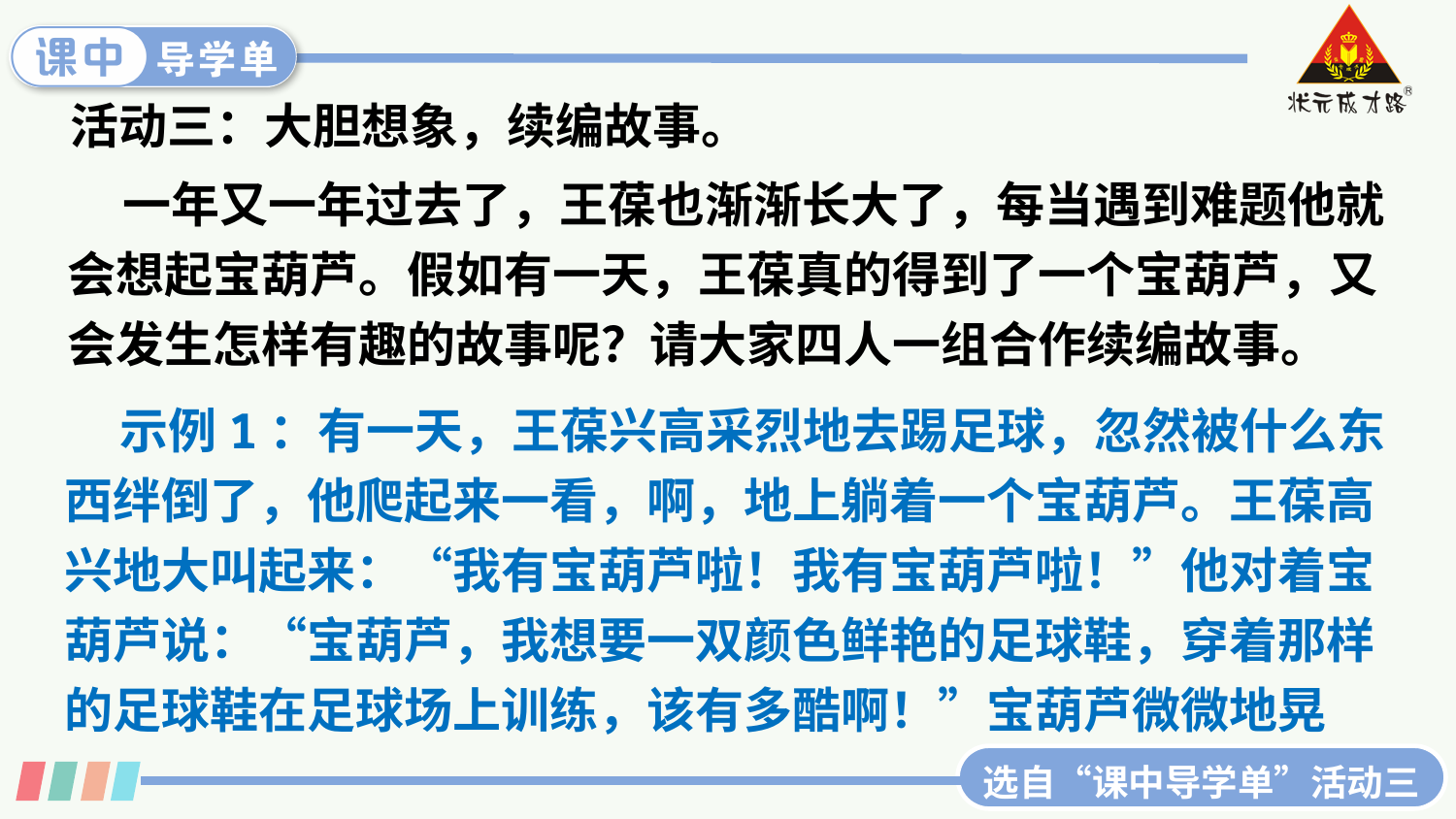

活动三：大胆想象，续编故事。
    一年又一年过去了，王葆也渐渐长大了，每当遇到难题他就会想起宝葫芦。假如有一天，王葆真的得到了一个宝葫芦，又会发生怎样有趣的故事呢？请大家四人一组合作续编故事。
    示例1：有一天，王葆兴高采烈地去踢足球，忽然被什么东西绊倒了，他爬起来一看，啊，地上躺着一个宝葫芦。王葆高兴地大叫起来：“我有宝葫芦啦！我有宝葫芦啦！”他对着宝葫芦说：“宝葫芦，我想要一双颜色鲜艳的足球鞋，穿着那样的足球鞋在足球场上训练，该有多酷啊！”宝葫芦微微地晃
选自“课中导学单”活动三